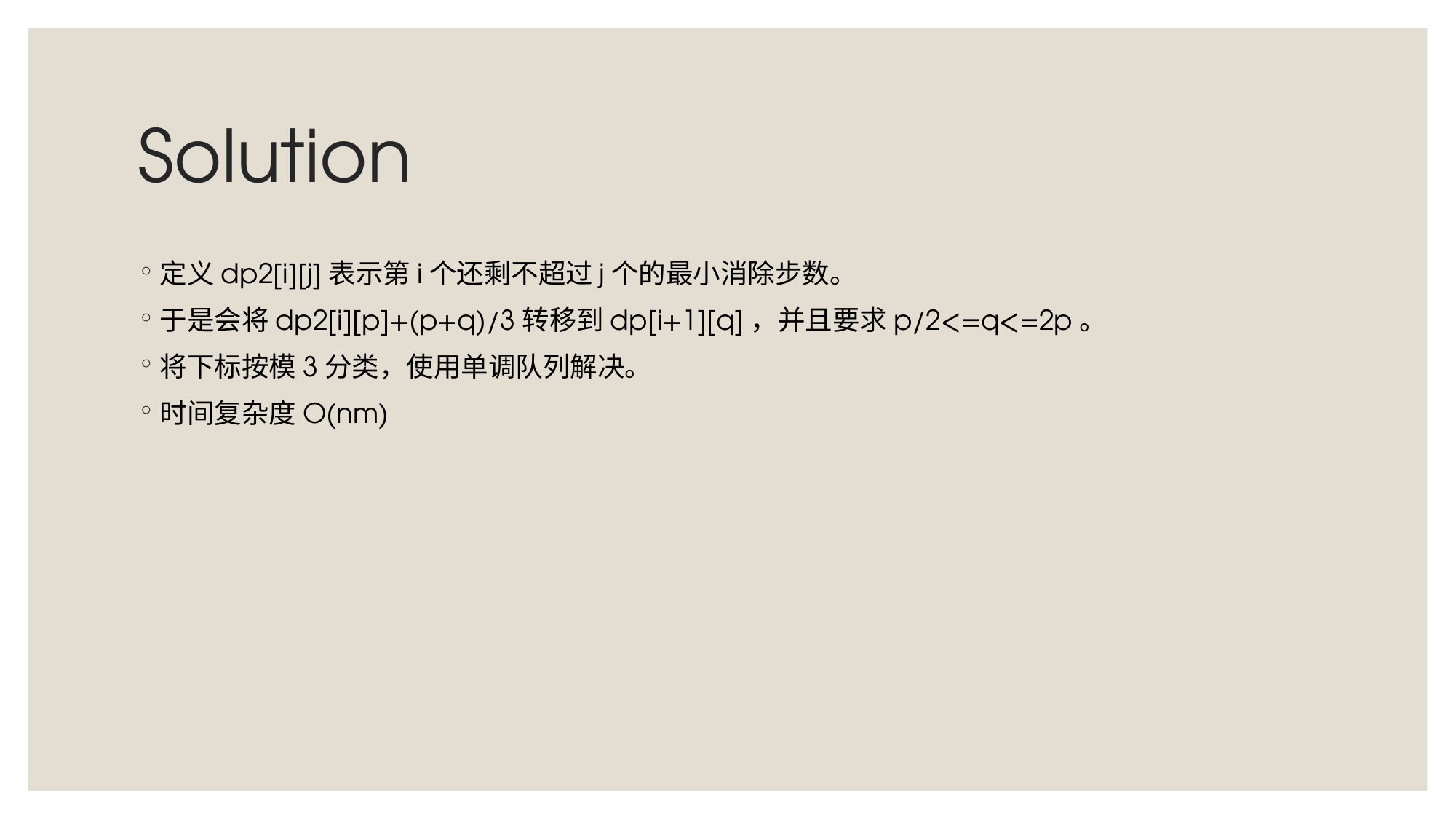

# Solution
定义dp2[i][j]表示第i个还剩不超过j个的最小消除步数。
于是会将dp2[i][p]+(p+q)/3转移到dp[i+1][q]，并且要求p/2<=q<=2p。
将下标按模3分类，使用单调队列解决。
时间复杂度O(nm)